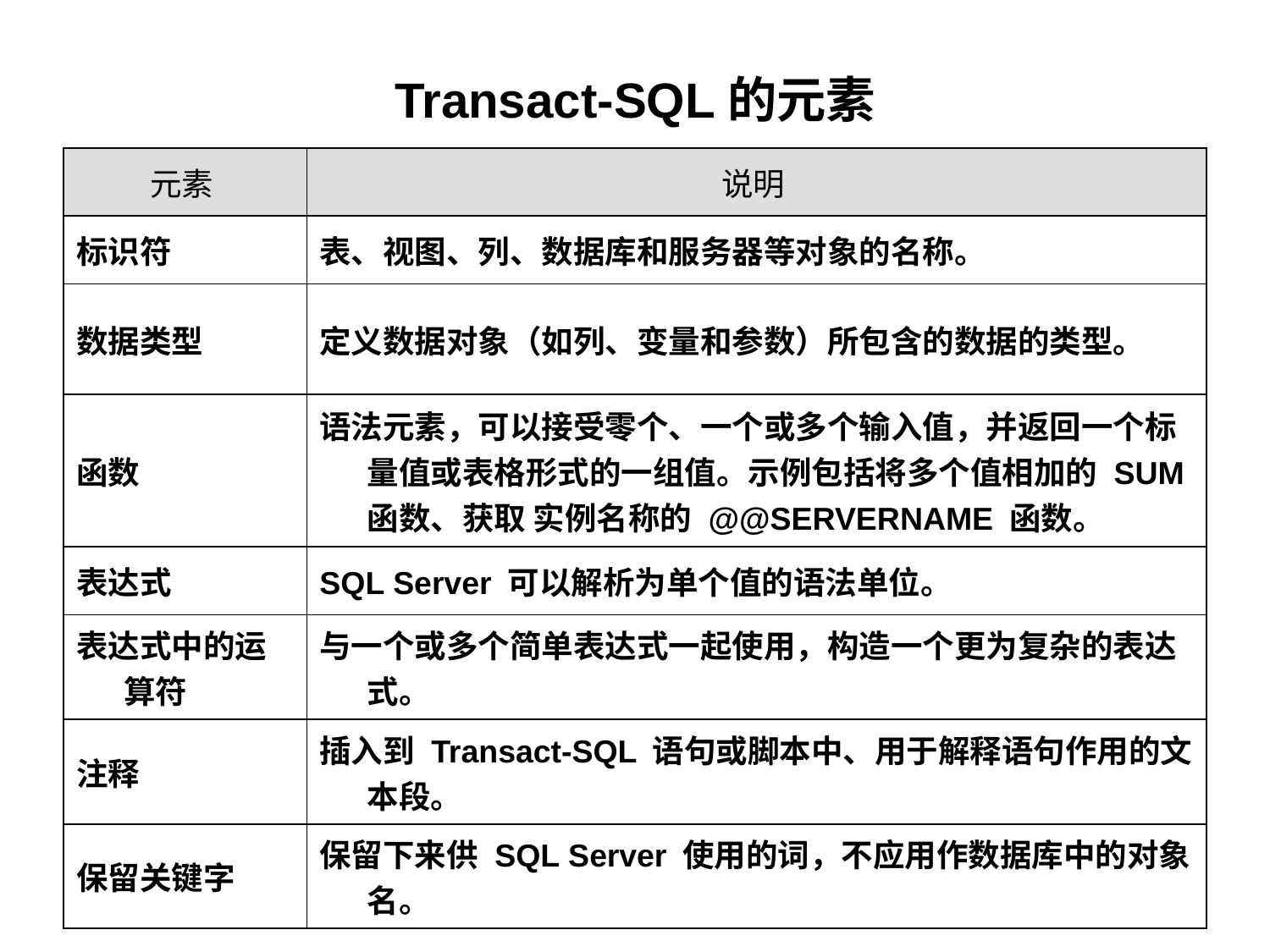

# Transact-SQL的元素
| 元素 | 说明 |
| --- | --- |
| 标识符 | 表、视图、列、数据库和服务器等对象的名称。 |
| 数据类型 | 定义数据对象（如列、变量和参数）所包含的数据的类型。 |
| 函数 | 语法元素，可以接受零个、一个或多个输入值，并返回一个标量值或表格形式的一组值。示例包括将多个值相加的 SUM 函数、获取 实例名称的 @@SERVERNAME 函数。 |
| 表达式 | SQL Server 可以解析为单个值的语法单位。 |
| 表达式中的运算符 | 与一个或多个简单表达式一起使用，构造一个更为复杂的表达式。 |
| 注释 | 插入到 Transact-SQL 语句或脚本中、用于解释语句作用的文本段。 |
| 保留关键字 | 保留下来供 SQL Server 使用的词，不应用作数据库中的对象名。 |